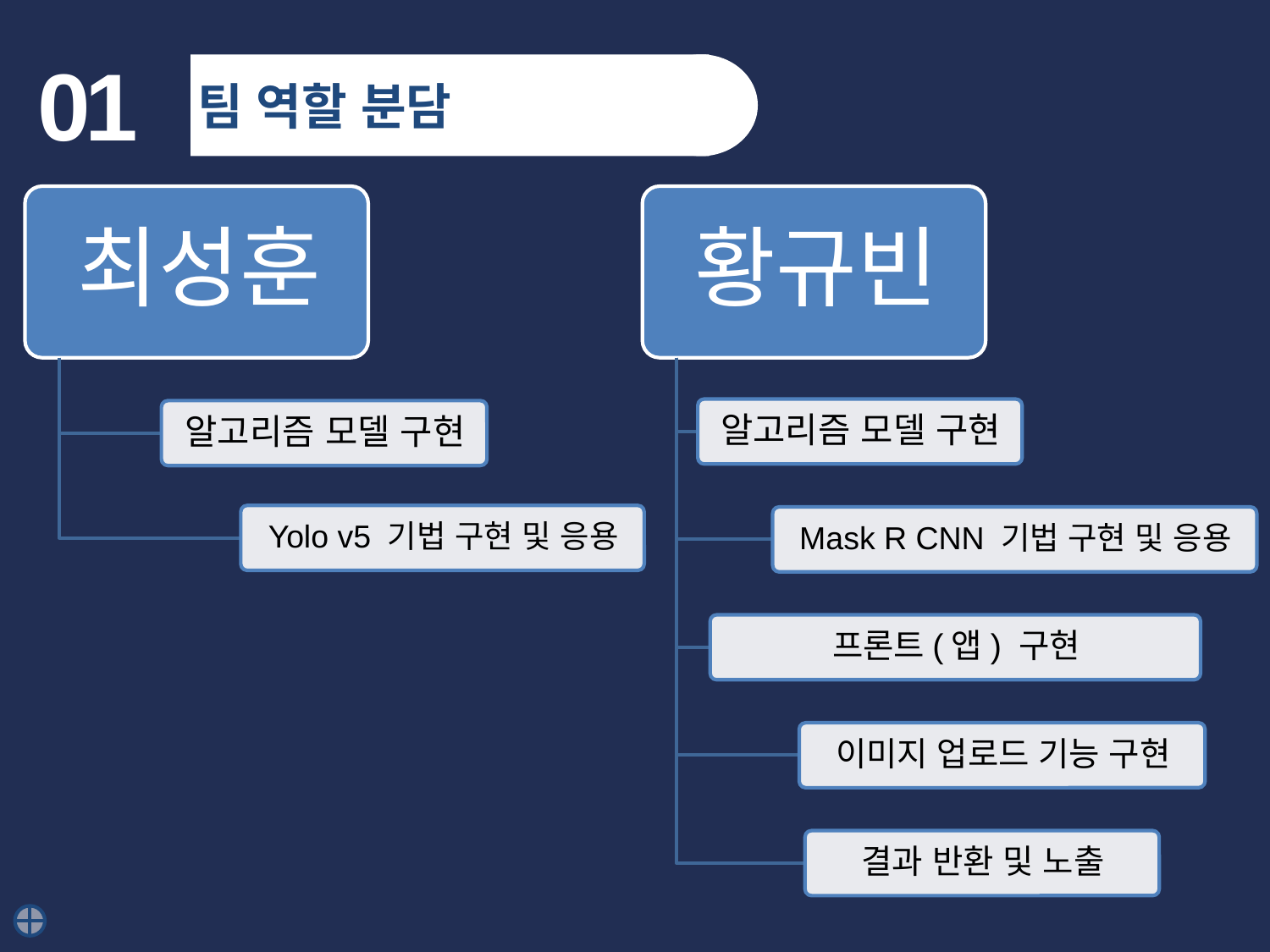

01

팀 역할 분담
최성훈
알고리즘 모델 구현
Yolo v5 기법 구현 및 응용
황규빈
알고리즘 모델 구현
Mask R CNN 기법 구현 및 응용
프론트(앱) 구현
이미지 업로드 기능 구현
결과 반환 및 노출